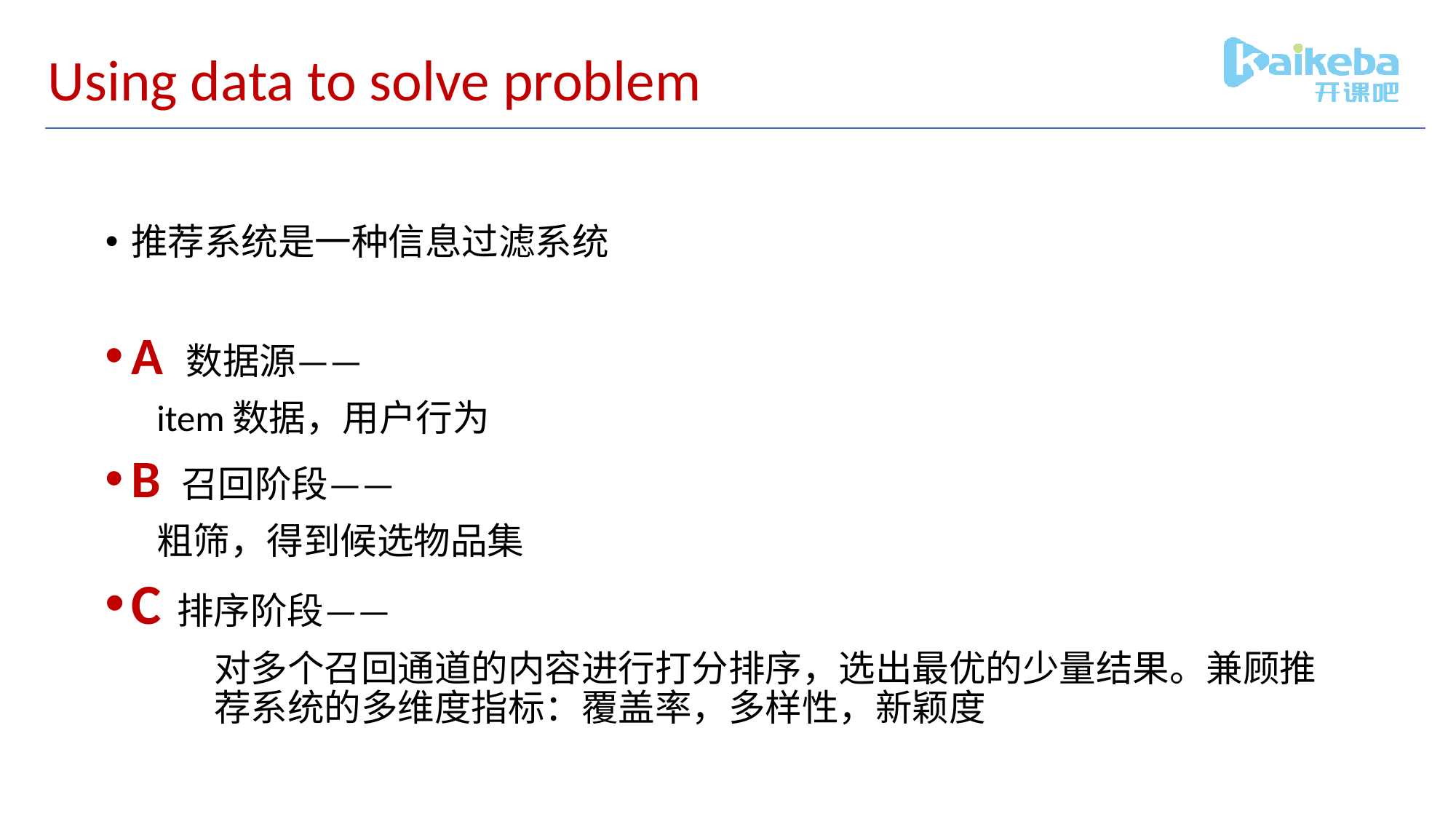

# Using data to solve problem
推荐系统是一种信息过滤系统

A 数据源——
	item数据，用户行为
B 召回阶段——
	粗筛，得到候选物品集
C 排序阶段——
对多个召回通道的内容进行打分排序，选出最优的少量结果。兼顾推荐系统的多维度指标：覆盖率，多样性，新颖度